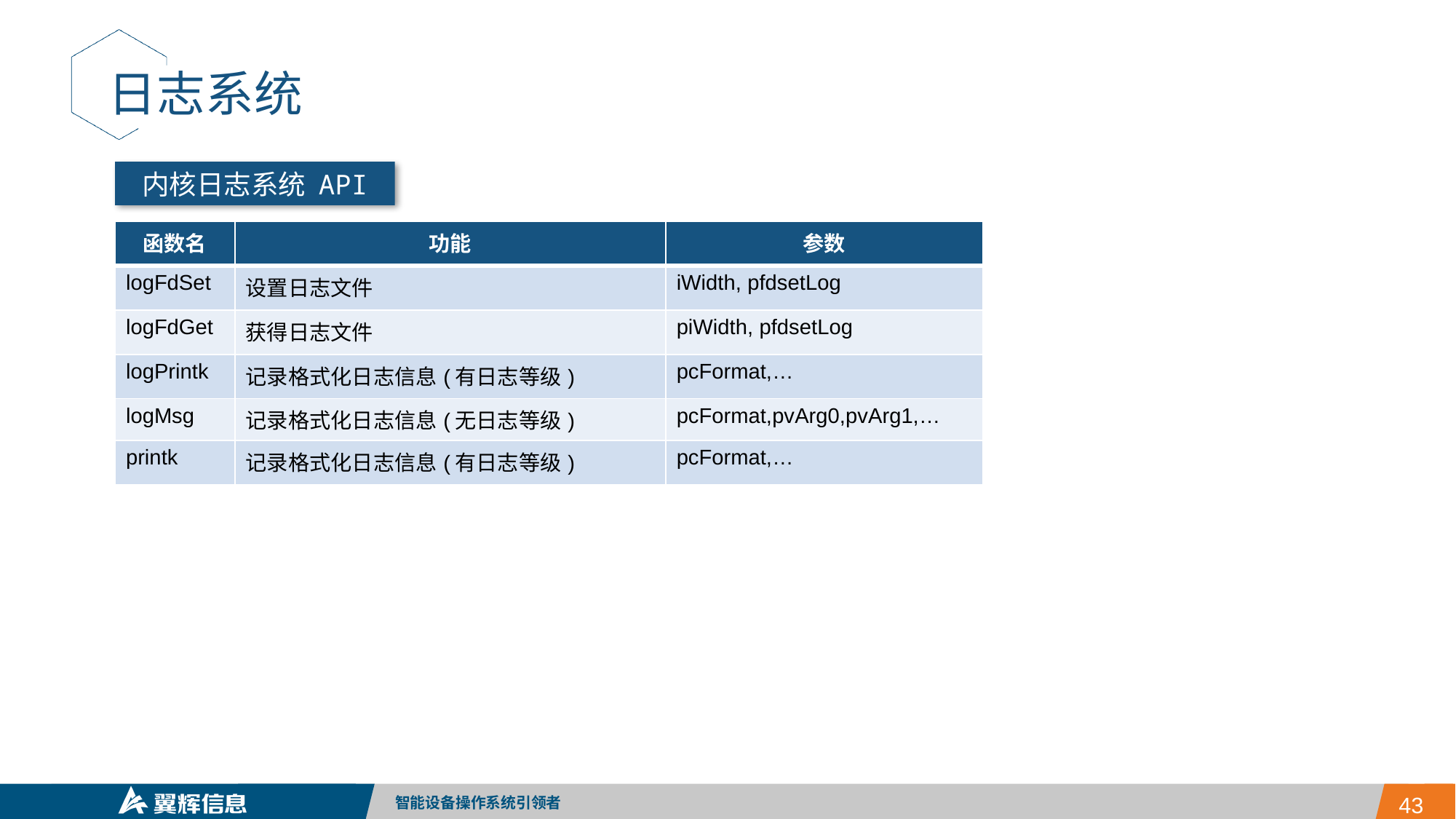

日志系统
内核日志系统 API
| 函数名 | 功能 | 参数 |
| --- | --- | --- |
| logFdSet | 设置日志文件 | iWidth, pfdsetLog |
| logFdGet | 获得日志文件 | piWidth, pfdsetLog |
| logPrintk | 记录格式化日志信息(有日志等级) | pcFormat,… |
| logMsg | 记录格式化日志信息(无日志等级) | pcFormat,pvArg0,pvArg1,… |
| printk | 记录格式化日志信息(有日志等级) | pcFormat,… |